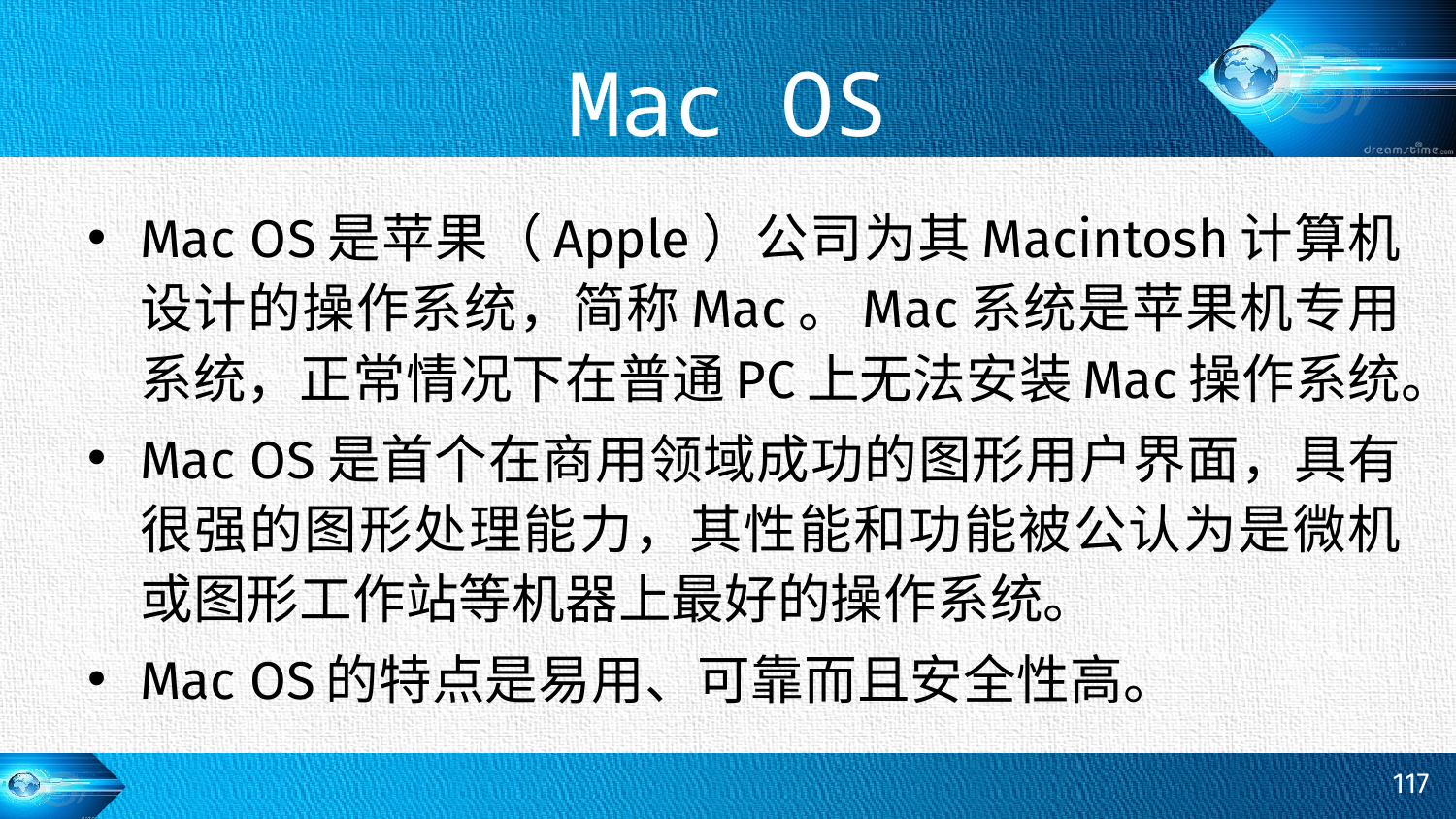

# Mac OS
Mac OS是苹果（Apple）公司为其Macintosh计算机设计的操作系统，简称Mac。Mac系统是苹果机专用系统，正常情况下在普通PC上无法安装Mac操作系统。
Mac OS是首个在商用领域成功的图形用户界面，具有很强的图形处理能力，其性能和功能被公认为是微机或图形工作站等机器上最好的操作系统。
Mac OS的特点是易用、可靠而且安全性高。
117